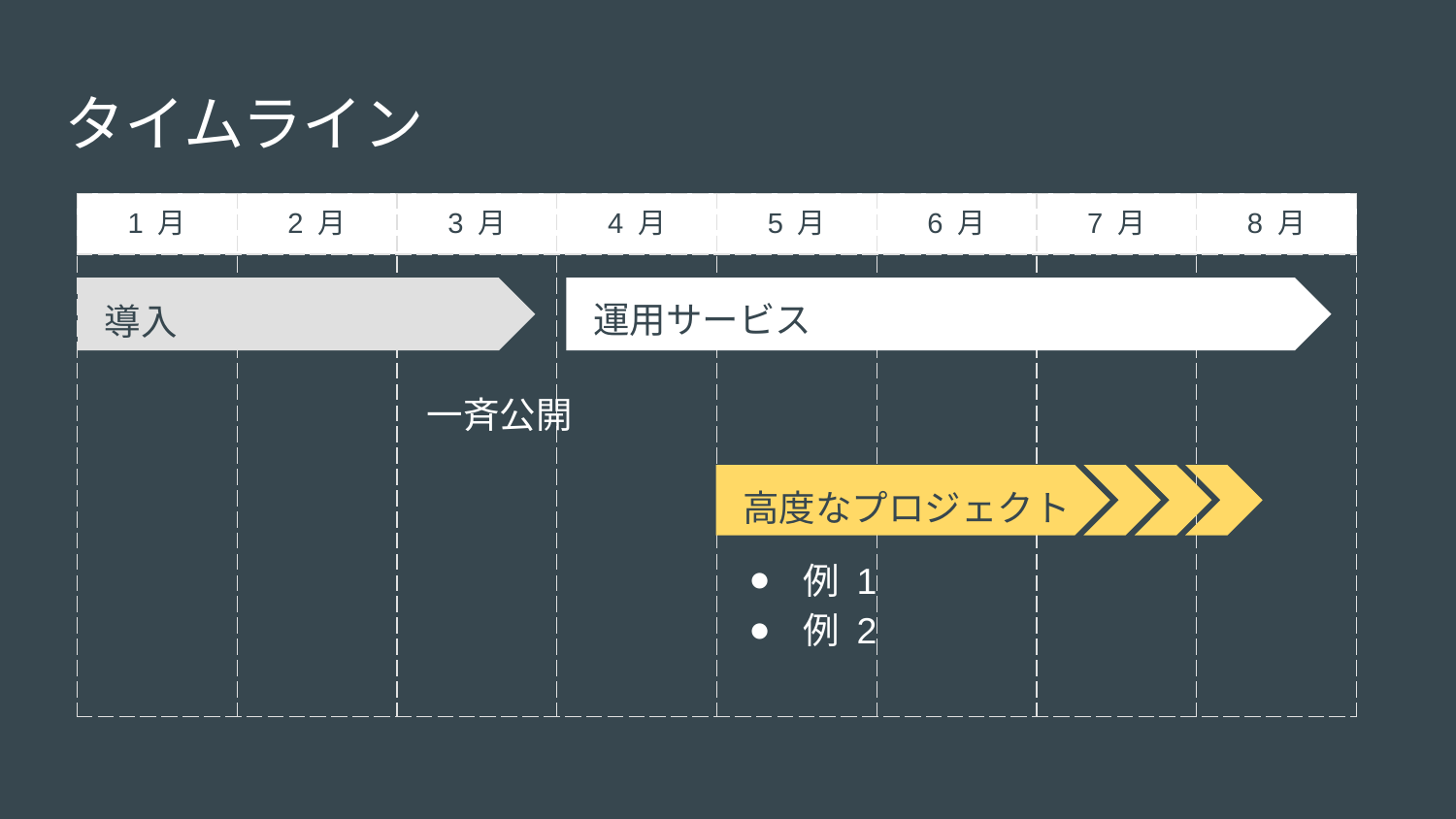

# タイムライン
| 1 月 | 2 月 | 3 月 | 4 月 | 5 月 | 6 月 | 7 月 | 8 月 |
| --- | --- | --- | --- | --- | --- | --- | --- |
|  |  |  |  |  |  |  |  |
運用サービス

導入

一斉公開

高度なプロジェクト

例 1
例 2